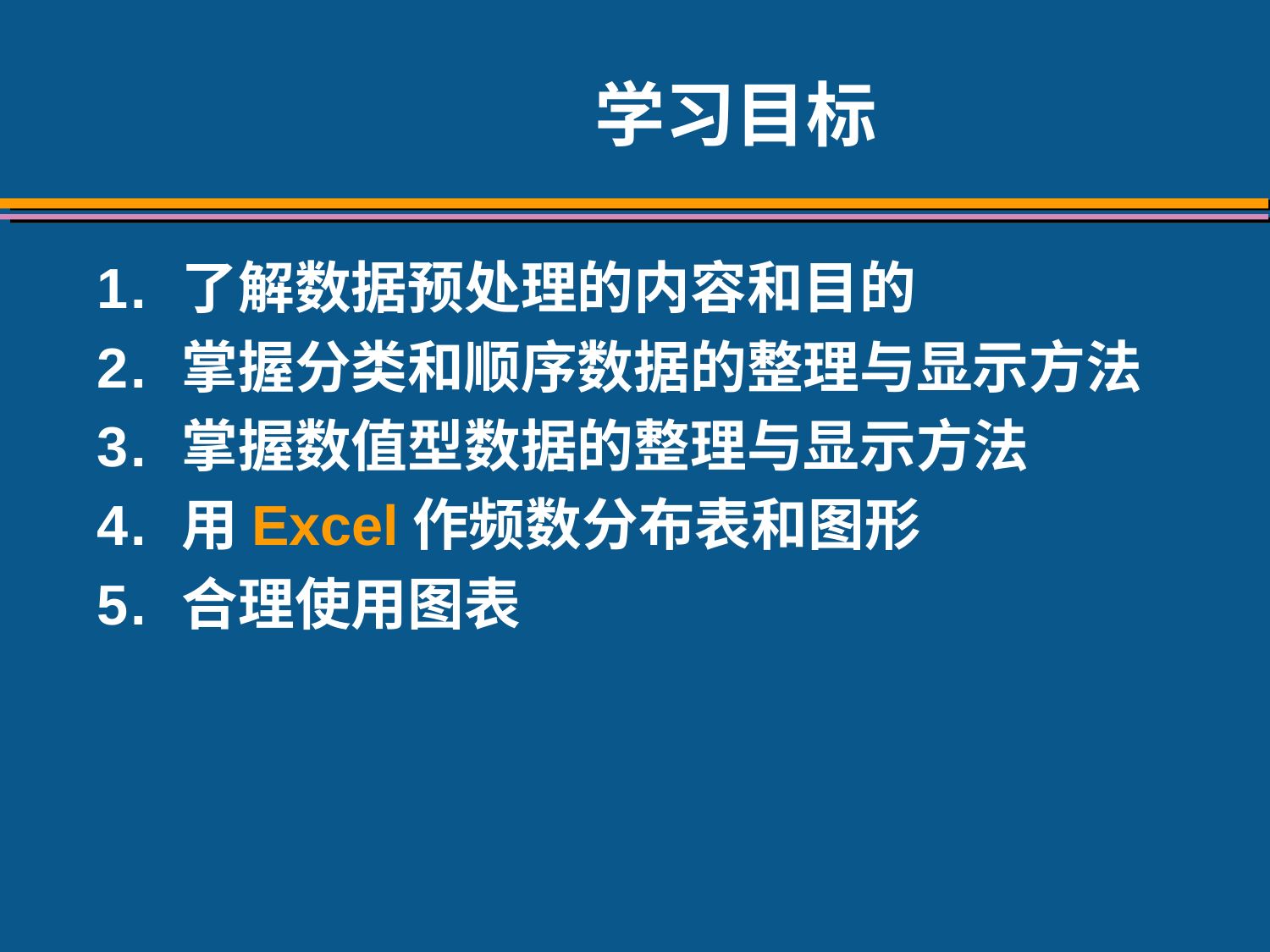

# 学习目标
了解数据预处理的内容和目的
掌握分类和顺序数据的整理与显示方法
掌握数值型数据的整理与显示方法
用Excel作频数分布表和图形
合理使用图表